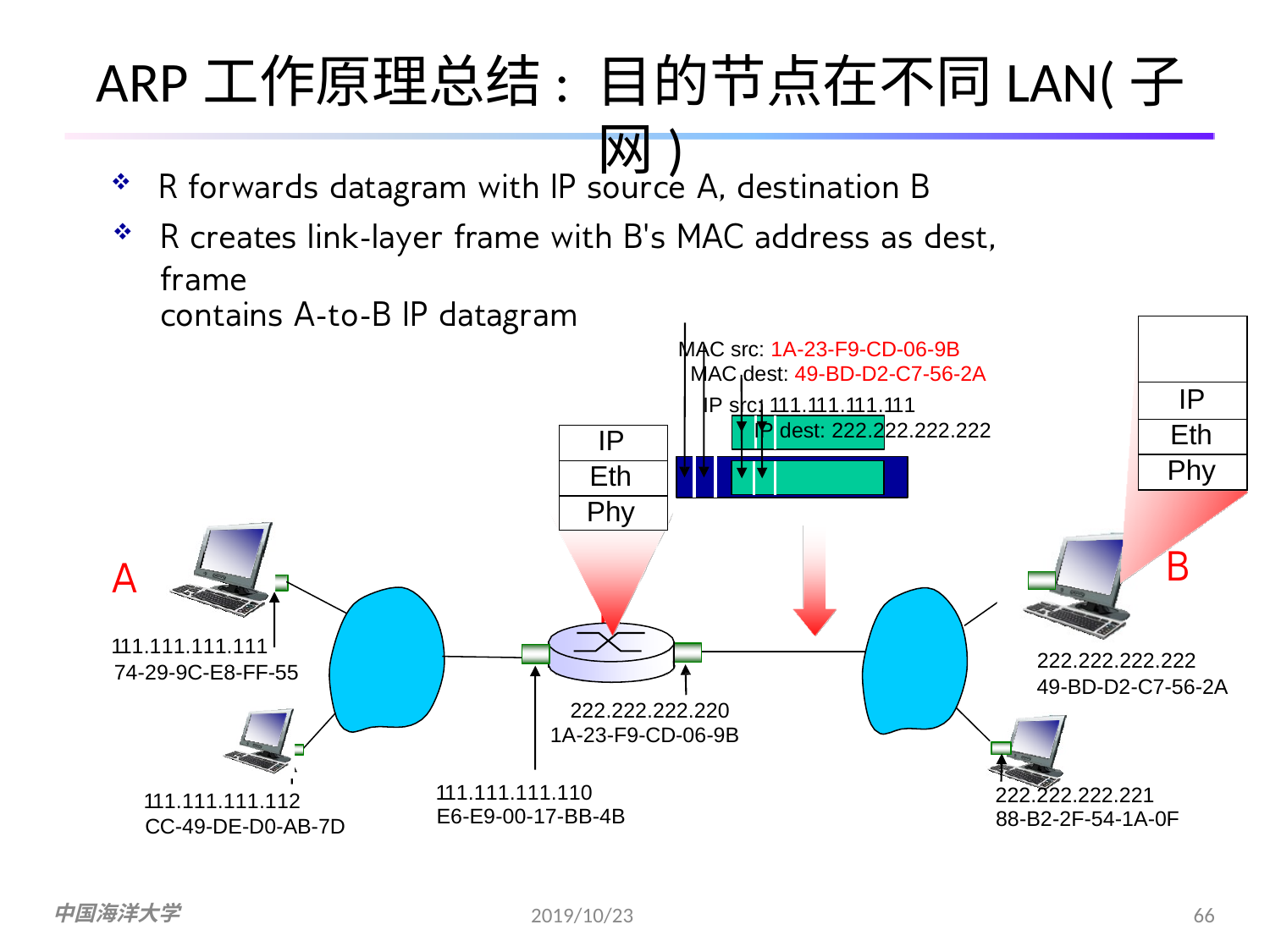

# ARP工作原理总结: 目的节点在不同LAN(子网)
R forwards datagram with IP source A, destination B
R creates link-layer frame with B's MAC address as dest, frame
contains A-to-B IP datagram
MAC src: 1A-23-F9-CD-06-9B
MAC dest: 49-BD-D2-C7-56-2A
IP src: 111.111.111.111
IP dest: 222.222.222.222
|  |
| --- |
| IP |
| Eth |
| Phy |

| IP |
| --- |
| Eth |
| Phy |

B

A

111.111.111.111
74-29-9C-E8-FF-55

R

222.222.222.222
49-BD-D2-C7-56-2A

222.222.222.220
1A-23-F9-CD-06-9B

111.111.111.110
E6-E9-00-17-BB-4B
222.222.222.221
88-B2-2F-54-1A-0F
111.111.111.112
CC-49-DE-D0-AB-7D